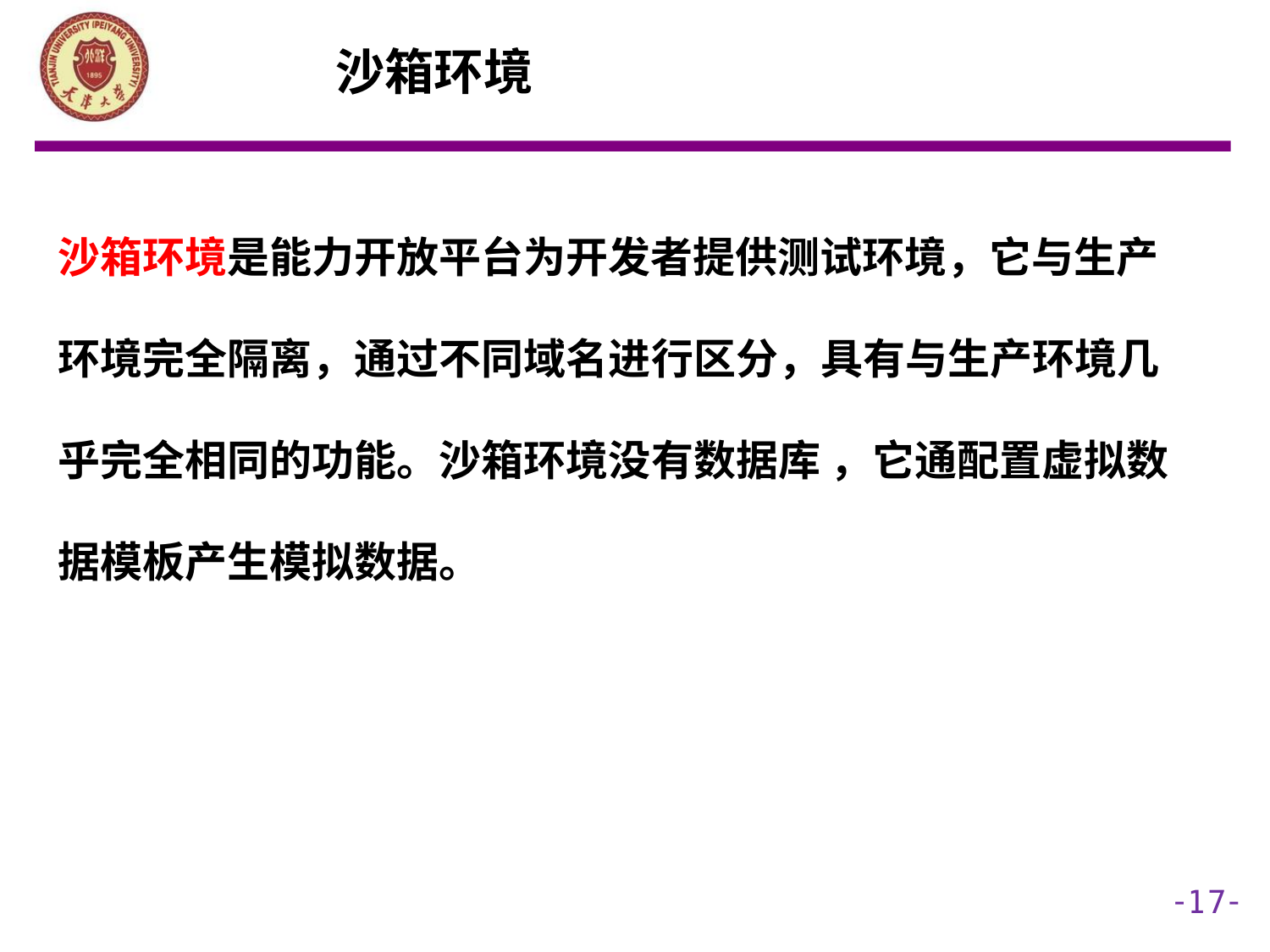

沙箱环境
沙箱环境是能力开放平台为开发者提供测试环境，它与生产环境完全隔离，通过不同域名进行区分，具有与生产环境几乎完全相同的功能。沙箱环境没有数据库 ，它通配置虚拟数据模板产生模拟数据。